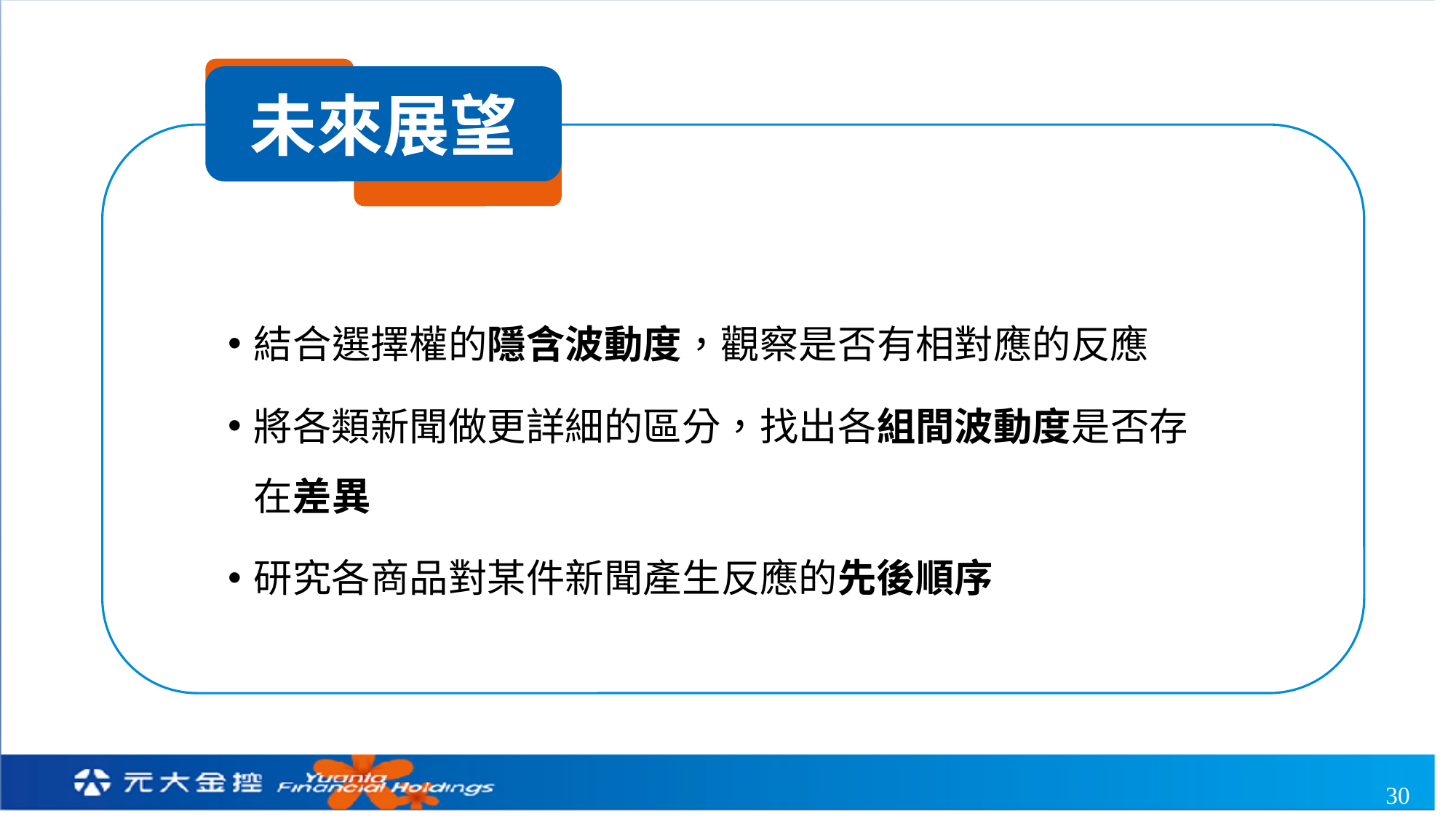

未來展望

結合選擇權的隱含波動度，觀察是否有相對應的反應
將各類新聞做更詳細的區分，找出各組間波動度是否存在差異
研究各商品對某件新聞產生反應的先後順序
30